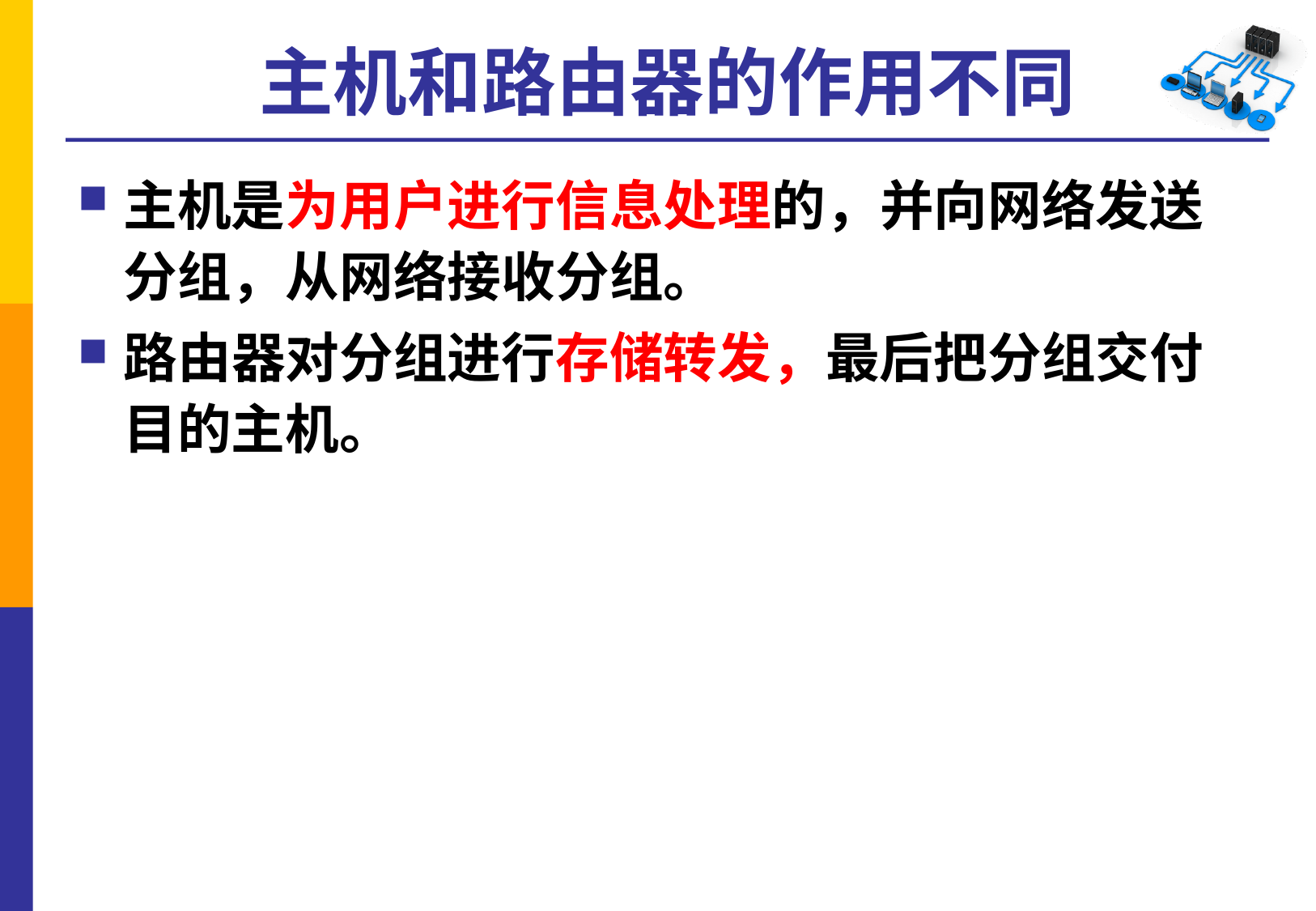

# 主机和路由器的作用不同
主机是为用户进行信息处理的，并向网络发送分组，从网络接收分组。
路由器对分组进行存储转发，最后把分组交付目的主机。